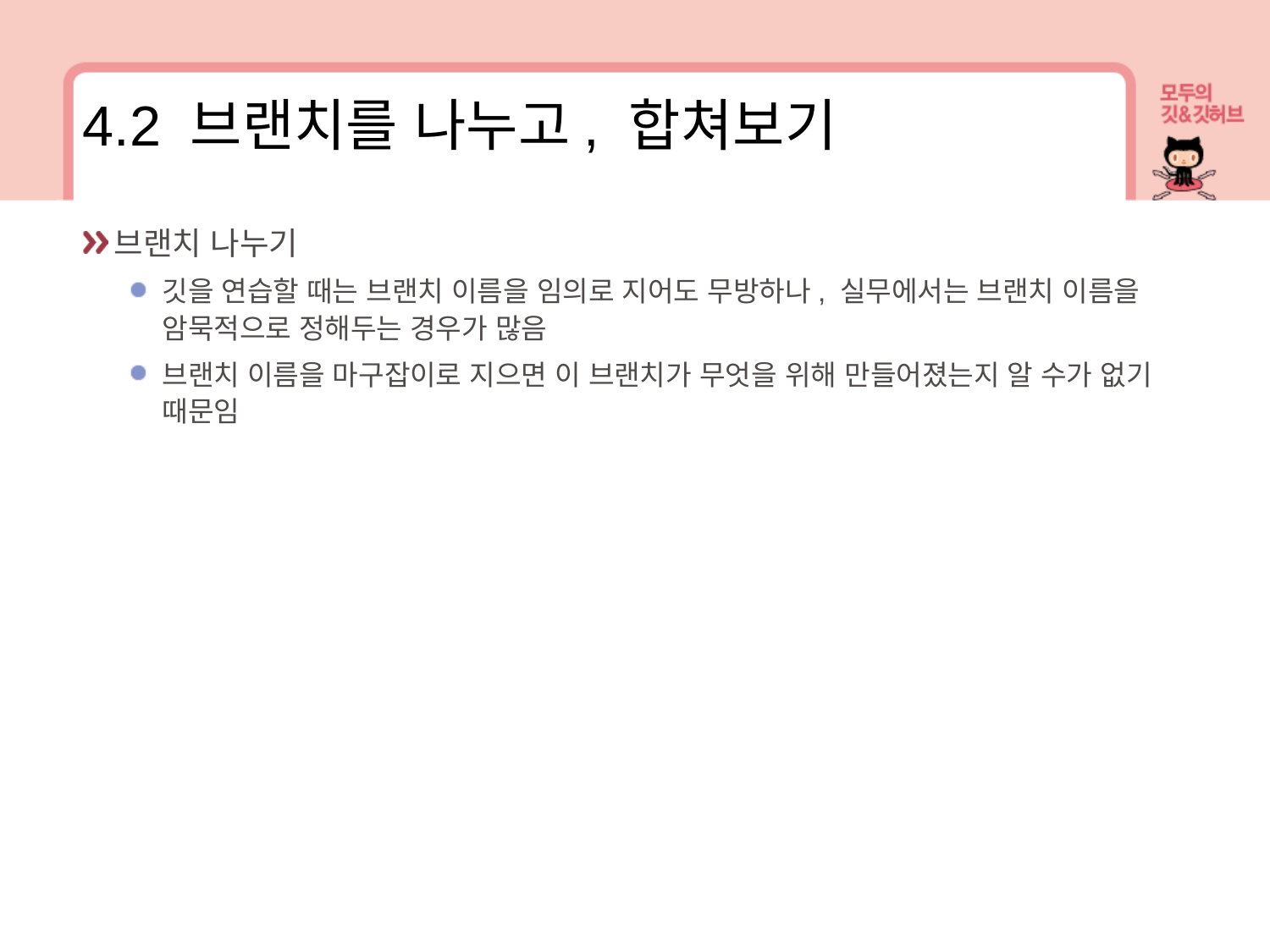

4.2 브랜치를 나누고, 합쳐보기
브랜치 나누기
깃을 연습할 때는 브랜치 이름을 임의로 지어도 무방하나, 실무에서는 브랜치 이름을 암묵적으로 정해두는 경우가 많음
브랜치 이름을 마구잡이로 지으면 이 브랜치가 무엇을 위해 만들어졌는지 알 수가 없기 때문임